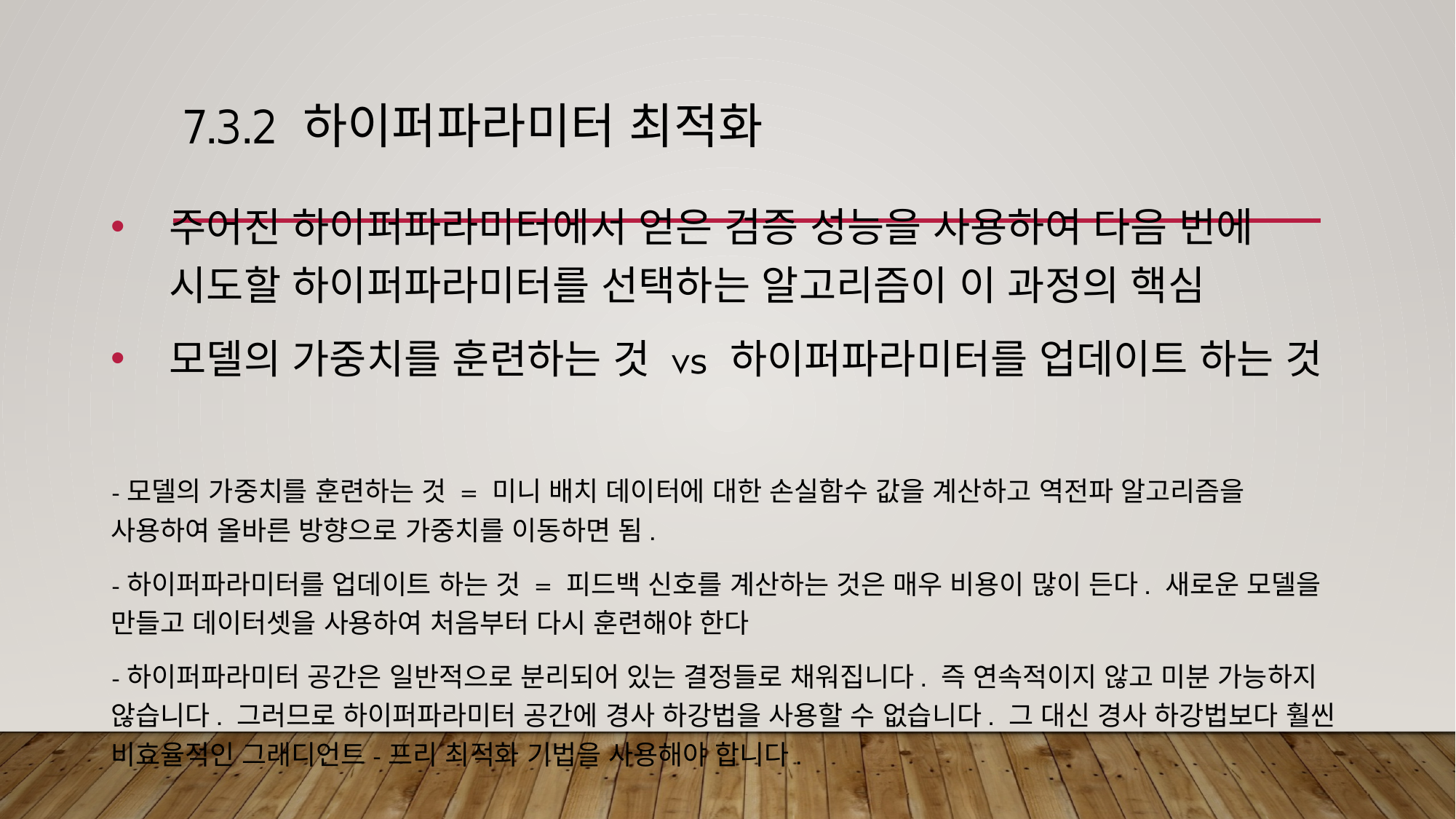

# 7.3.2 하이퍼파라미터 최적화
주어진 하이퍼파라미터에서 얻은 검증 성능을 사용하여 다음 번에 시도할 하이퍼파라미터를 선택하는 알고리즘이 이 과정의 핵심
모델의 가중치를 훈련하는 것 vs 하이퍼파라미터를 업데이트 하는 것

-모델의 가중치를 훈련하는 것 = 미니 배치 데이터에 대한 손실함수 값을 계산하고 역전파 알고리즘을 사용하여 올바른 방향으로 가중치를 이동하면 됨.
-하이퍼파라미터를 업데이트 하는 것 = 피드백 신호를 계산하는 것은 매우 비용이 많이 든다. 새로운 모델을 만들고 데이터셋을 사용하여 처음부터 다시 훈련해야 한다
-하이퍼파라미터 공간은 일반적으로 분리되어 있는 결정들로 채워집니다. 즉 연속적이지 않고 미분 가능하지 않습니다. 그러므로 하이퍼파라미터 공간에 경사 하강법을 사용할 수 없습니다. 그 대신 경사 하강법보다 훨씬 비효율적인 그래디언트-프리 최적화 기법을 사용해야 합니다.